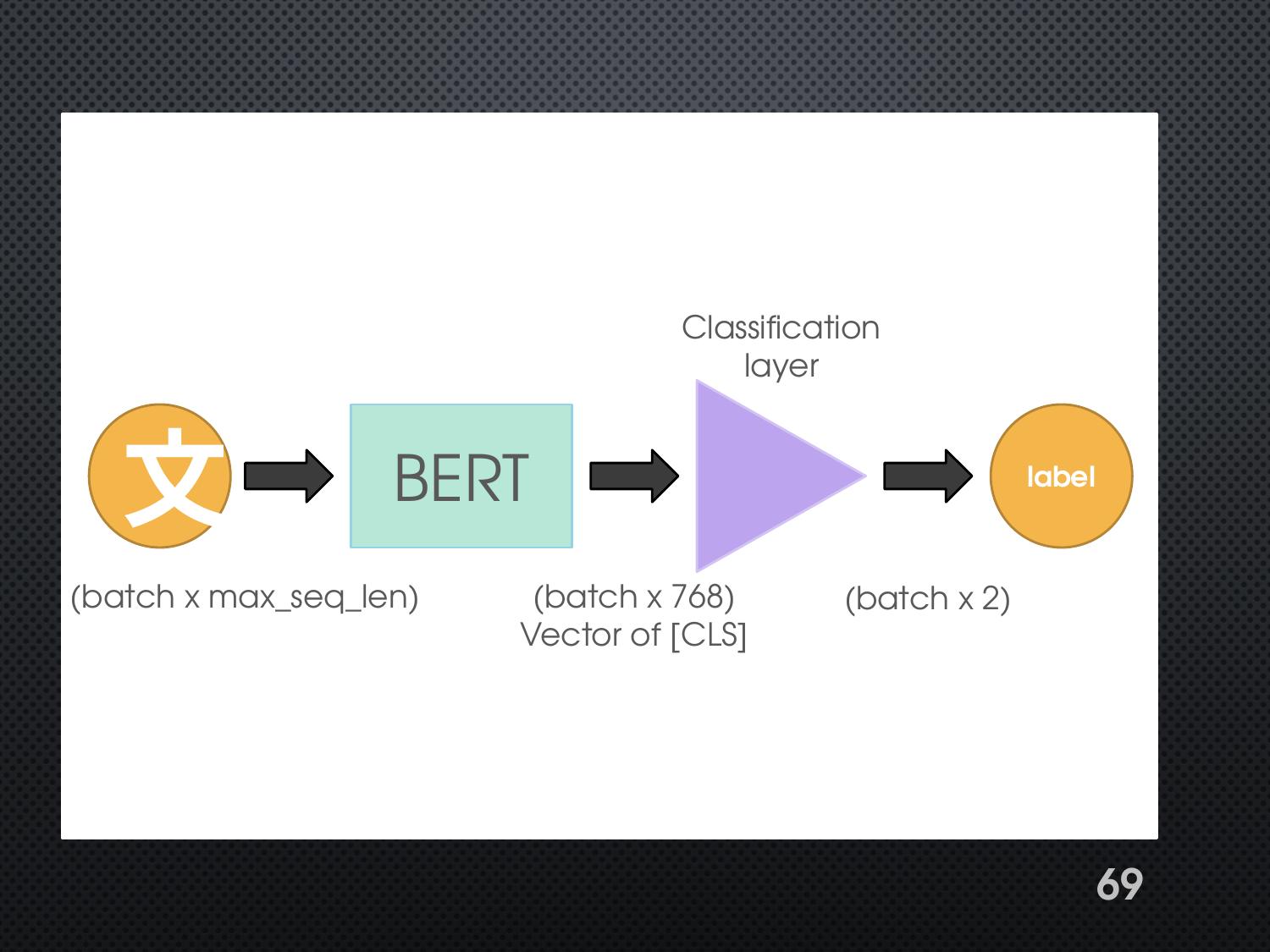

Classification layer

label
文
BERT

(batch x max_seq_len)
(batch x 768)
(batch x 2)
Vector of [CLS]
69